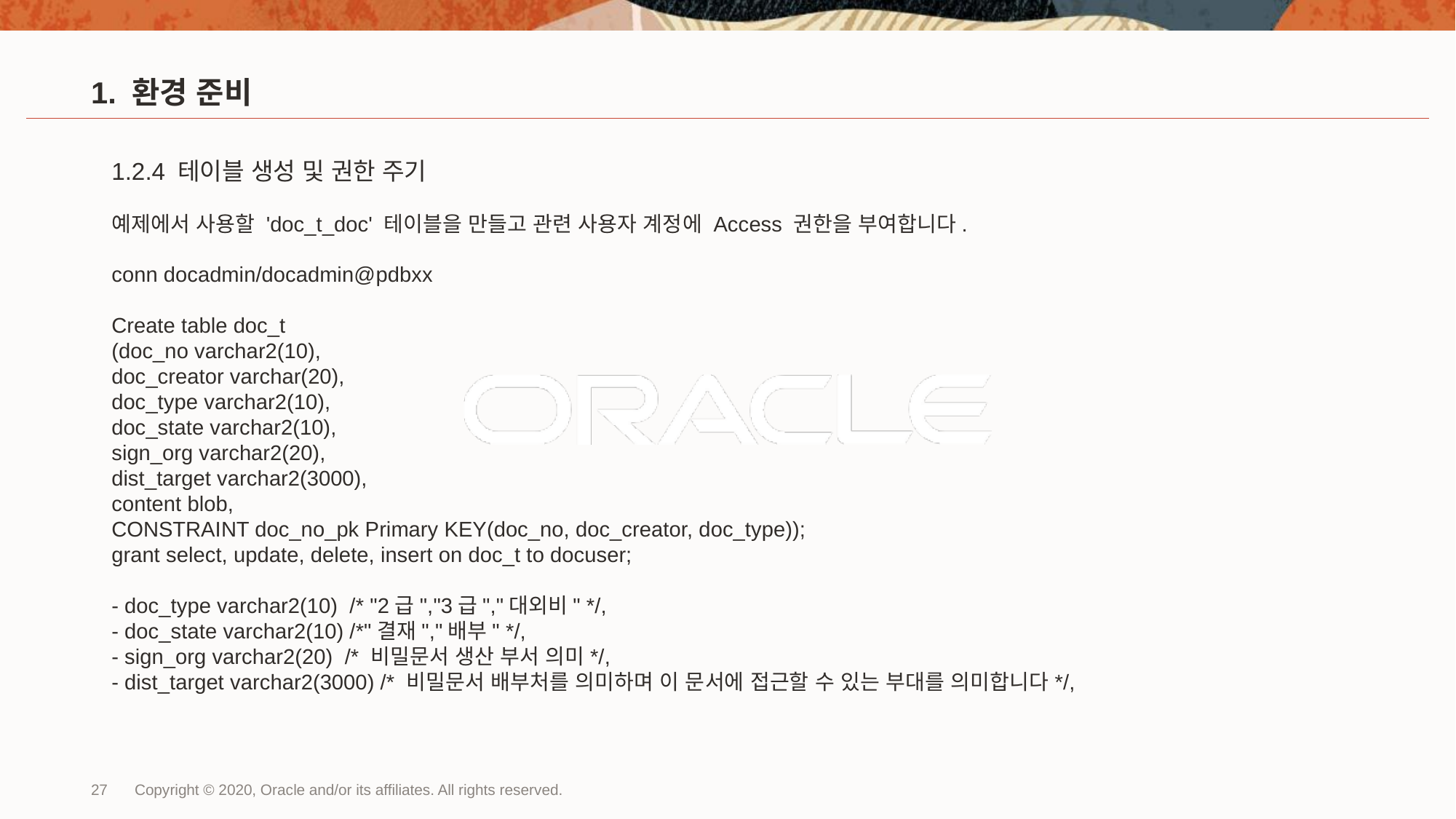

# 1. 환경 준비
1.2.4 테이블 생성 및 권한 주기

예제에서 사용할 'doc_t_doc' 테이블을 만들고 관련 사용자 계정에 Access 권한을 부여합니다.

conn docadmin/docadmin@pdbxx

Create table doc_t
(doc_no varchar2(10),
doc_creator varchar(20),
doc_type varchar2(10),
doc_state varchar2(10),
sign_org varchar2(20),
dist_target varchar2(3000),
content blob,
CONSTRAINT doc_no_pk Primary KEY(doc_no, doc_creator, doc_type));
grant select, update, delete, insert on doc_t to docuser;

- doc_type varchar2(10)  /* "2급","3급","대외비" */,
- doc_state varchar2(10) /*"결재","배부" */,
- sign_org varchar2(20)  /* 비밀문서 생산 부서 의미*/,
- dist_target varchar2(3000) /* 비밀문서 배부처를 의미하며 이 문서에 접근할 수 있는 부대를 의미합니다*/,
27
Copyright © 2020, Oracle and/or its affiliates. All rights reserved.